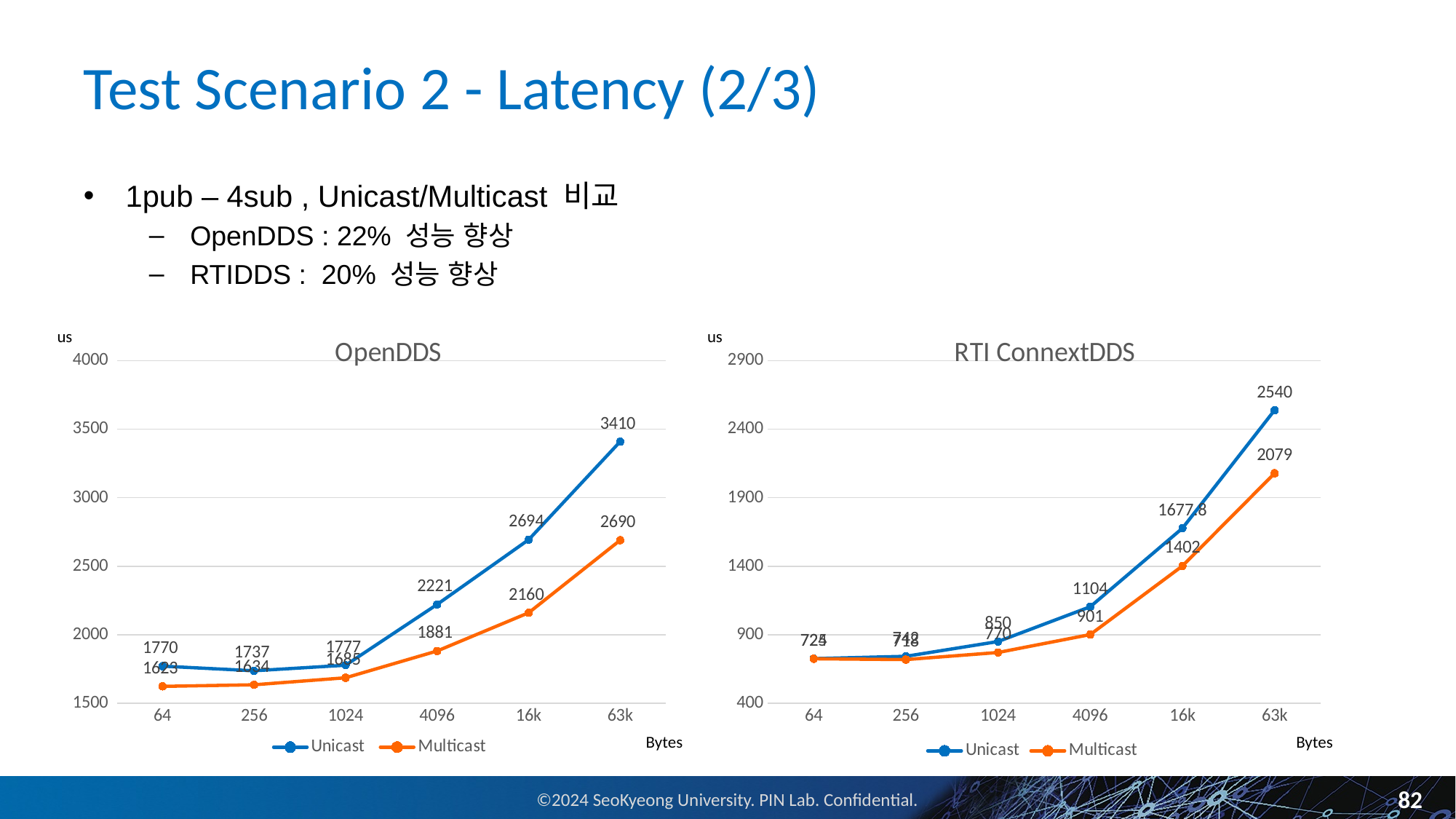

# Test Scenario 2 - Latency (2/3)
1pub – 4sub , Unicast/Multicast 비교
OpenDDS : 22% 성능 향상
RTIDDS :  20% 성능 향상
us
us

### Chart: OpenDDS

| Category | Unicast | Multicast |
|---|---|---|
| 64 | 1770.0 | 1622.6666666666667 |
| 256 | 1736.6666666666667 | 1634.3333333333333 |
| 1024 | 1777.0 | 1685.3333333333333 |
| 4096 | 2221.0 | 1881.0 |
| 16k | 2694.0 | 2160.0 |
| 63k | 3410.0 | 2690.0 |

### Chart: RTI ConnextDDS

| Category | Unicast | Multicast |
|---|---|---|
| 64 | 725.0 | 724.0 |
| 256 | 742.0 | 718.0 |
| 1024 | 850.0 | 770.0 |
| 4096 | 1104.0 | 901.0 |
| 16k | 1677.8 | 1402.0 |
| 63k | 2540.0 | 2079.0 |
Bytes
Bytes
82